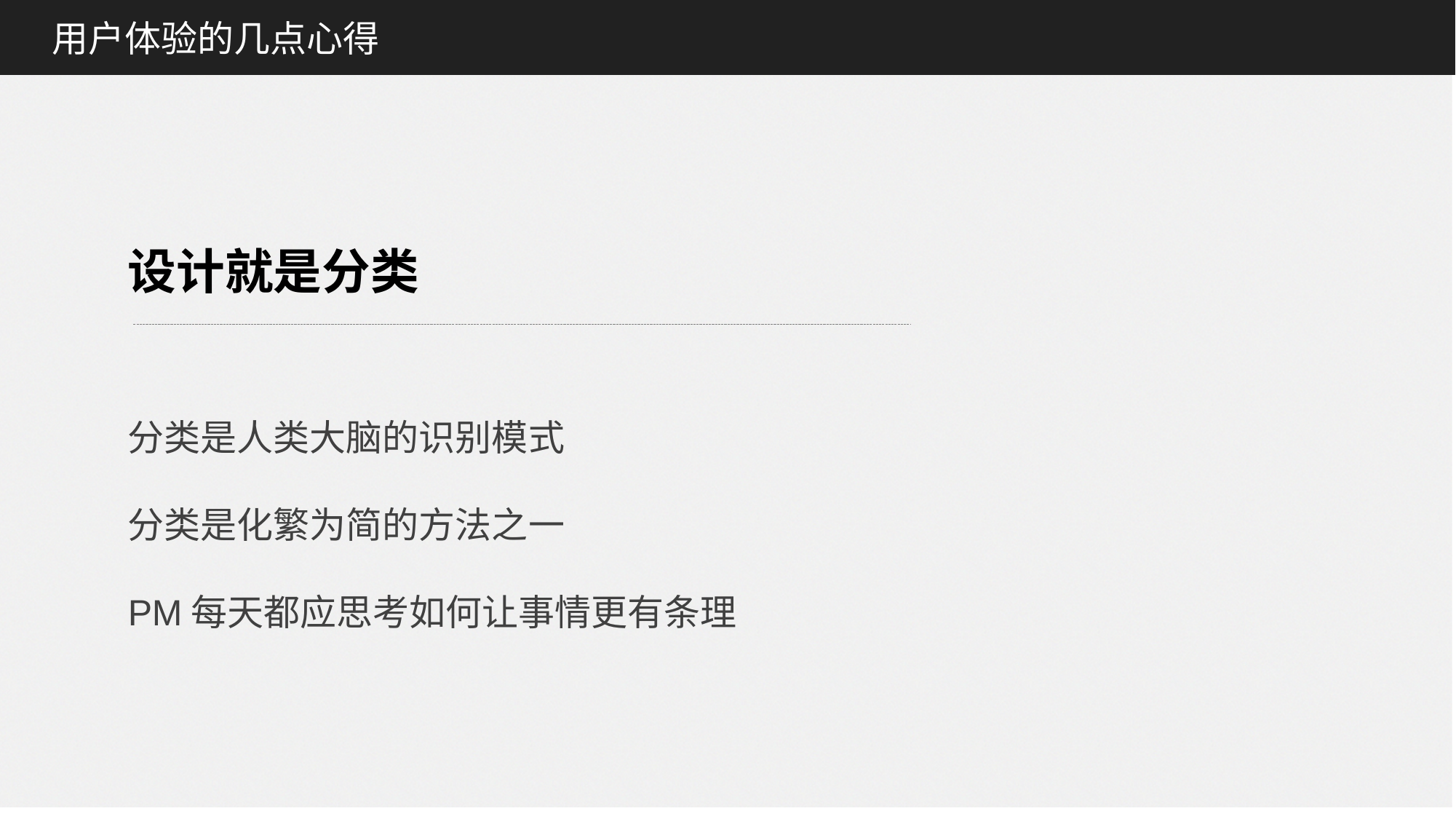

用户体验的几点心得

设计就是分类

分类是人类大脑的识别模式

分类是化繁为简的方法之一

PM每天都应思考如何让事情更有条理